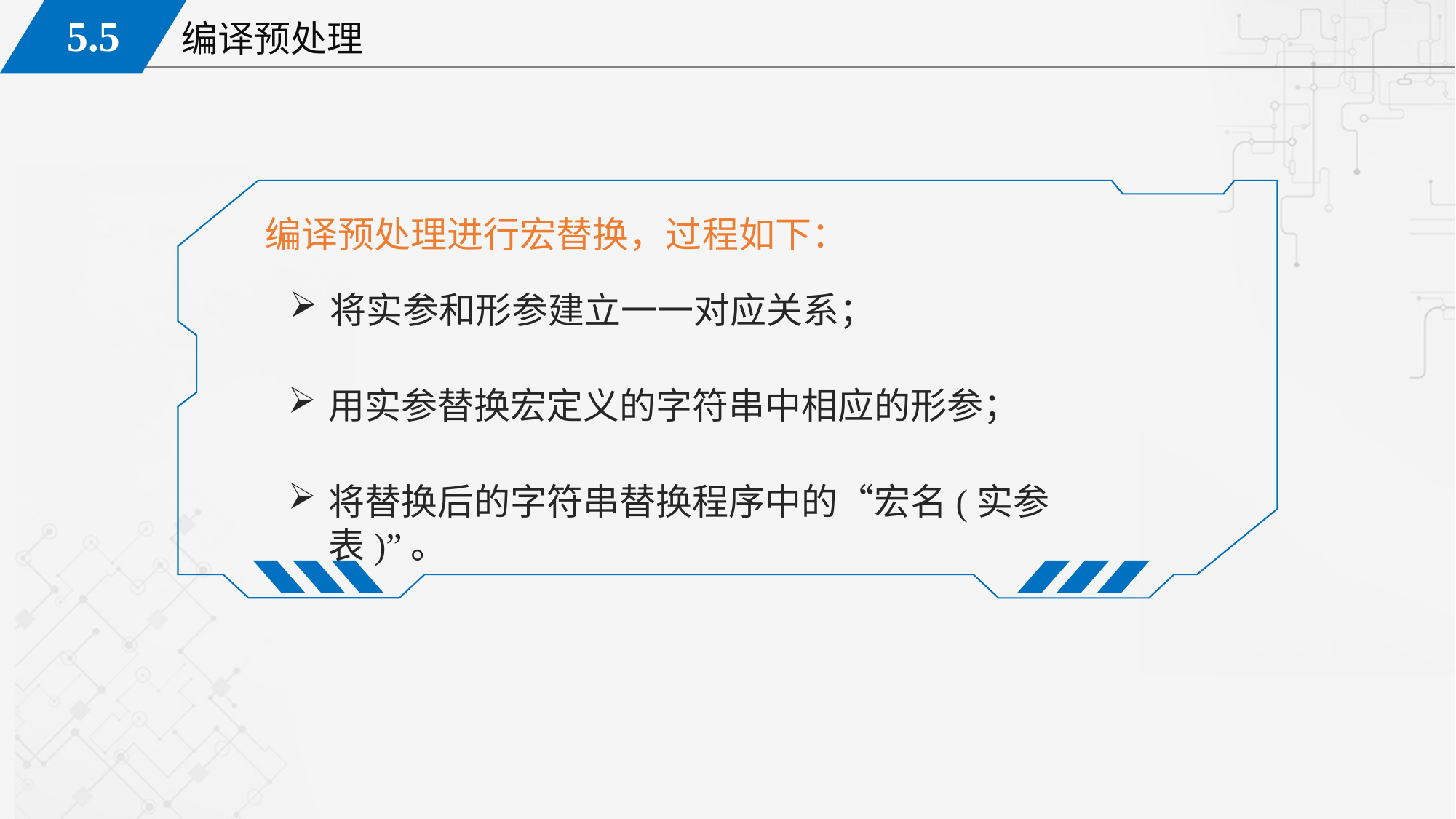

编译预处理进行宏替换，过程如下：
将实参和形参建立一一对应关系；
用实参替换宏定义的字符串中相应的形参；
将替换后的字符串替换程序中的“宏名(实参表)”。